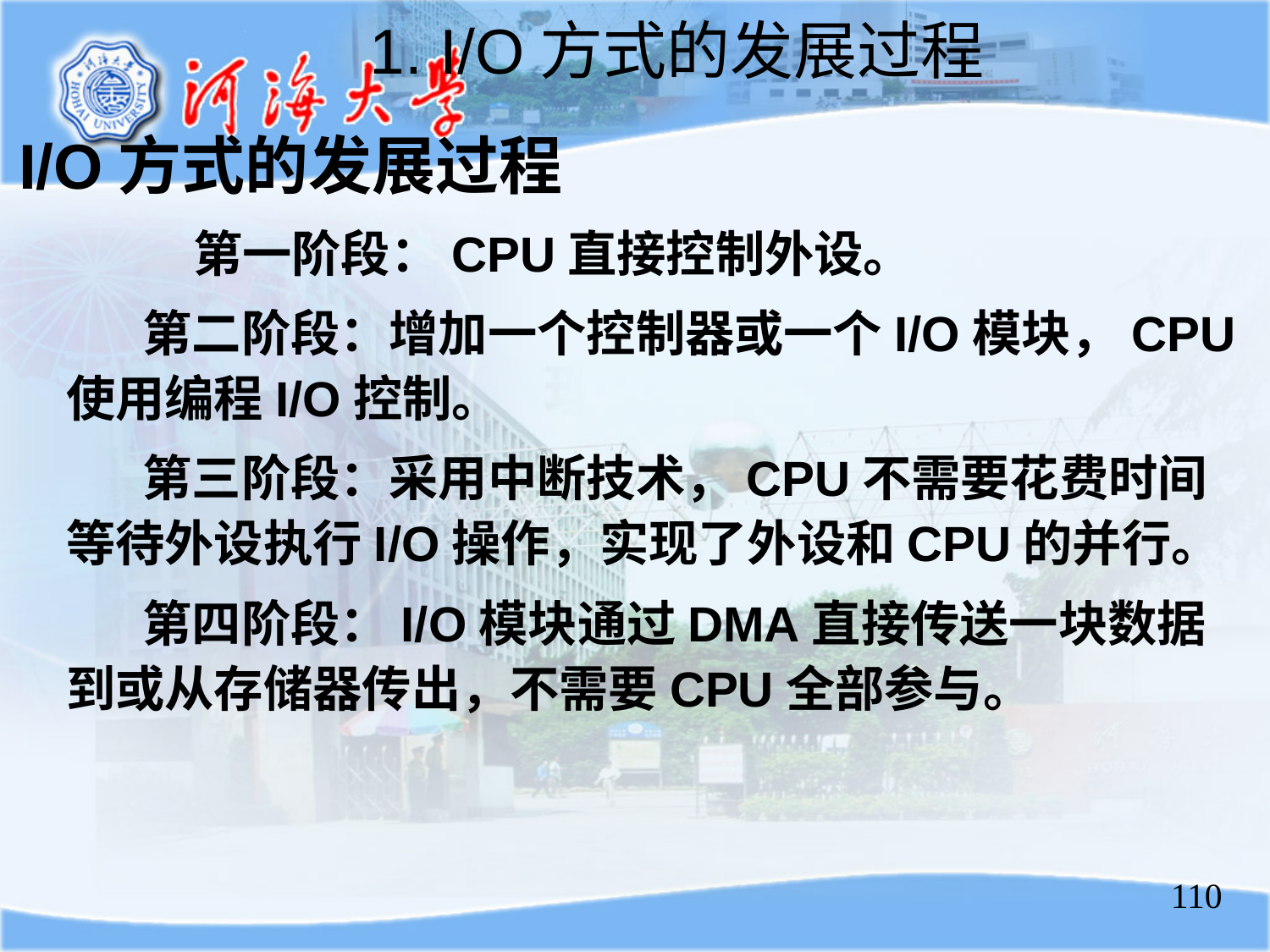

1. I/O方式的发展过程
I/O方式的发展过程
		第一阶段：CPU直接控制外设。
          第二阶段：增加一个控制器或一个I/O模块，CPU使用编程I/O控制。
          第三阶段：采用中断技术，CPU不需要花费时间等待外设执行I/O操作，实现了外设和CPU的并行。
          第四阶段：I/O模块通过DMA直接传送一块数据到或从存储器传出，不需要CPU全部参与。

110